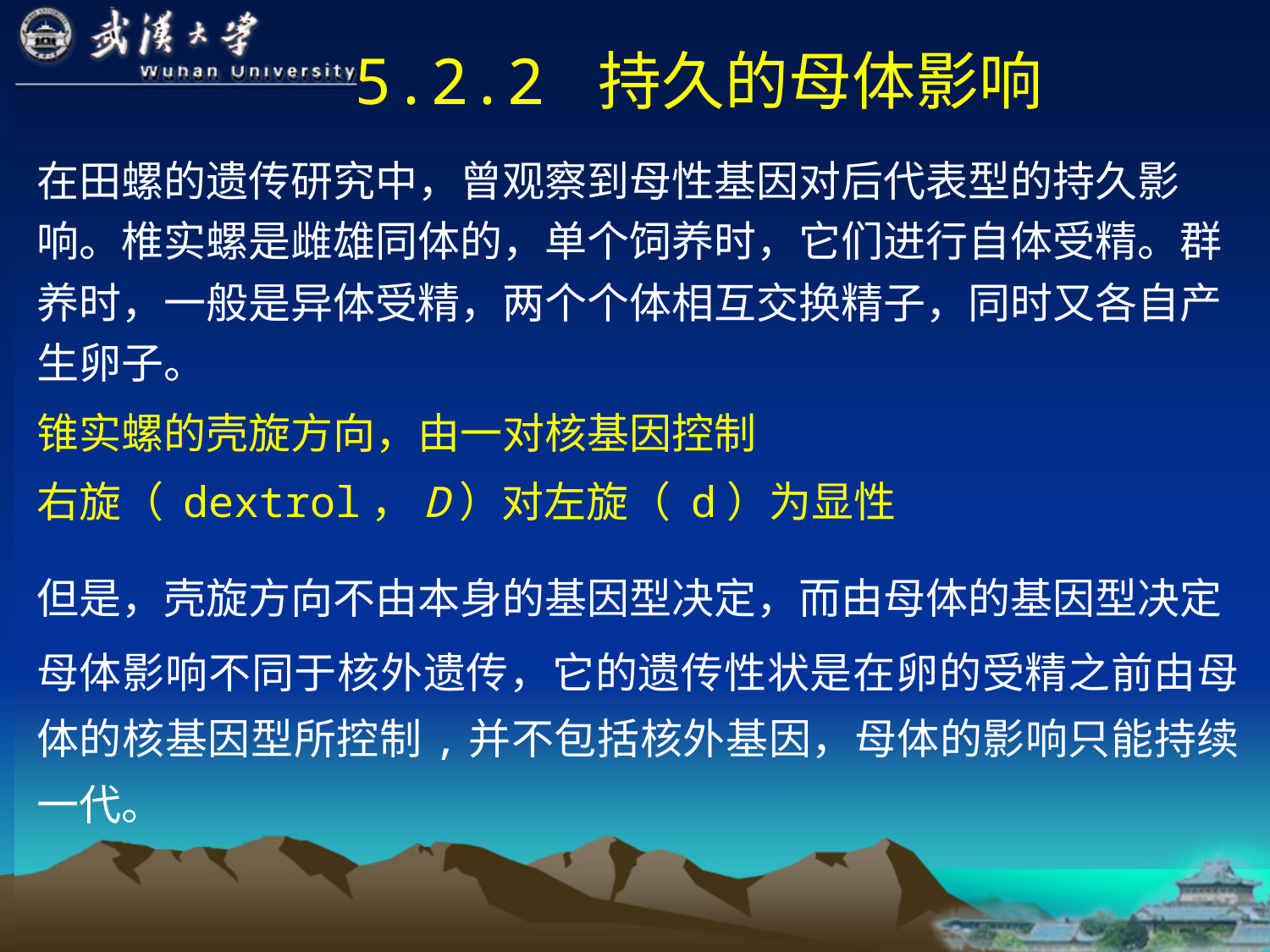

# 5.2.2 持久的母体影响
在田螺的遗传研究中，曾观察到母性基因对后代表型的持久影响。椎实螺是雌雄同体的，单个饲养时，它们进行自体受精。群养时，一般是异体受精，两个个体相互交换精子，同时又各自产生卵子。
锥实螺的壳旋方向，由一对核基因控制
右旋（ dextrol，D）对左旋（ d）为显性

但是，壳旋方向不由本身的基因型决定，而由母体的基因型决定
母体影响不同于核外遗传，它的遗传性状是在卵的受精之前由母 体的核基因型所控制,并不包括核外基因，母体的影响只能持续一代。